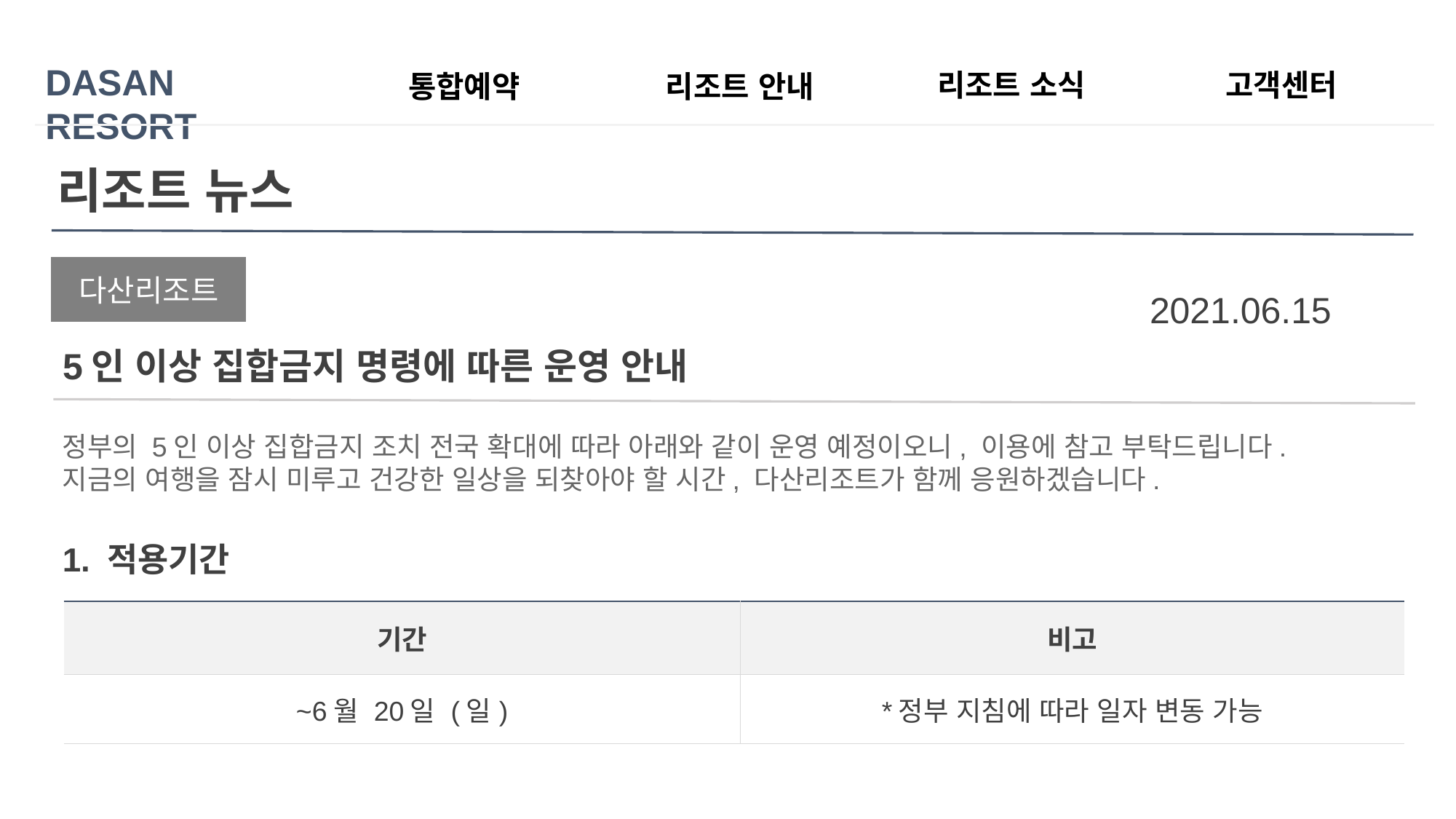

DASAN RESORT
고객센터
리조트 소식
통합예약
리조트 안내
리조트 뉴스
다산리조트
2021.06.15
5인 이상 집합금지 명령에 따른 운영 안내
정부의 5인 이상 집합금지 조치 전국 확대에 따라 아래와 같이 운영 예정이오니, 이용에 참고 부탁드립니다.
지금의 여행을 잠시 미루고 건강한 일상을 되찾아야 할 시간, 다산리조트가 함께 응원하겠습니다.
1. 적용기간
| 기간 | 비고 |
| --- | --- |
| ~6월 20일 (일) | \*정부 지침에 따라 일자 변동 가능 |